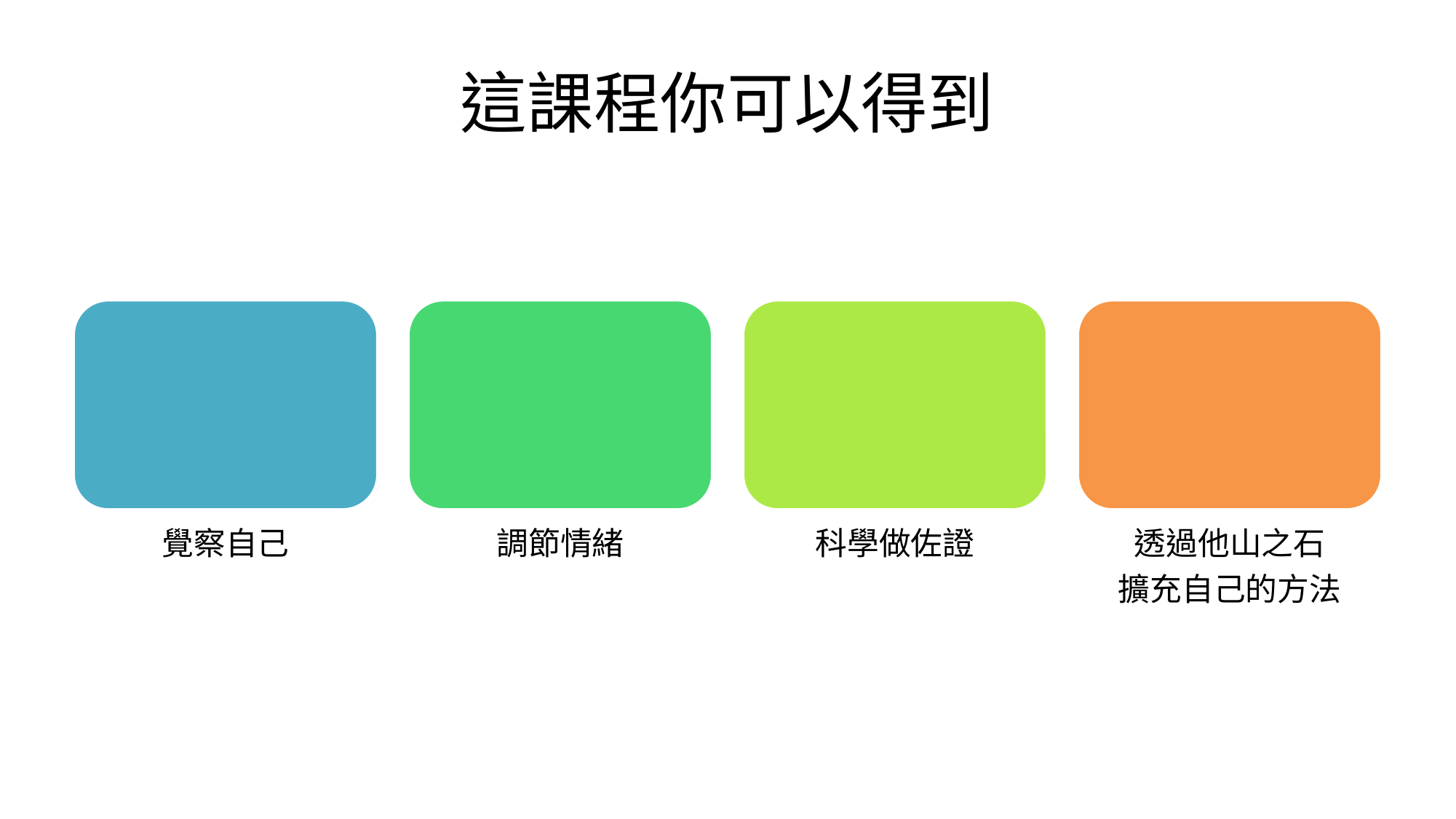

# 這課程你可以得到
覺察自己
調節情緒
科學做佐證
透過他山之石
擴充自己的方法